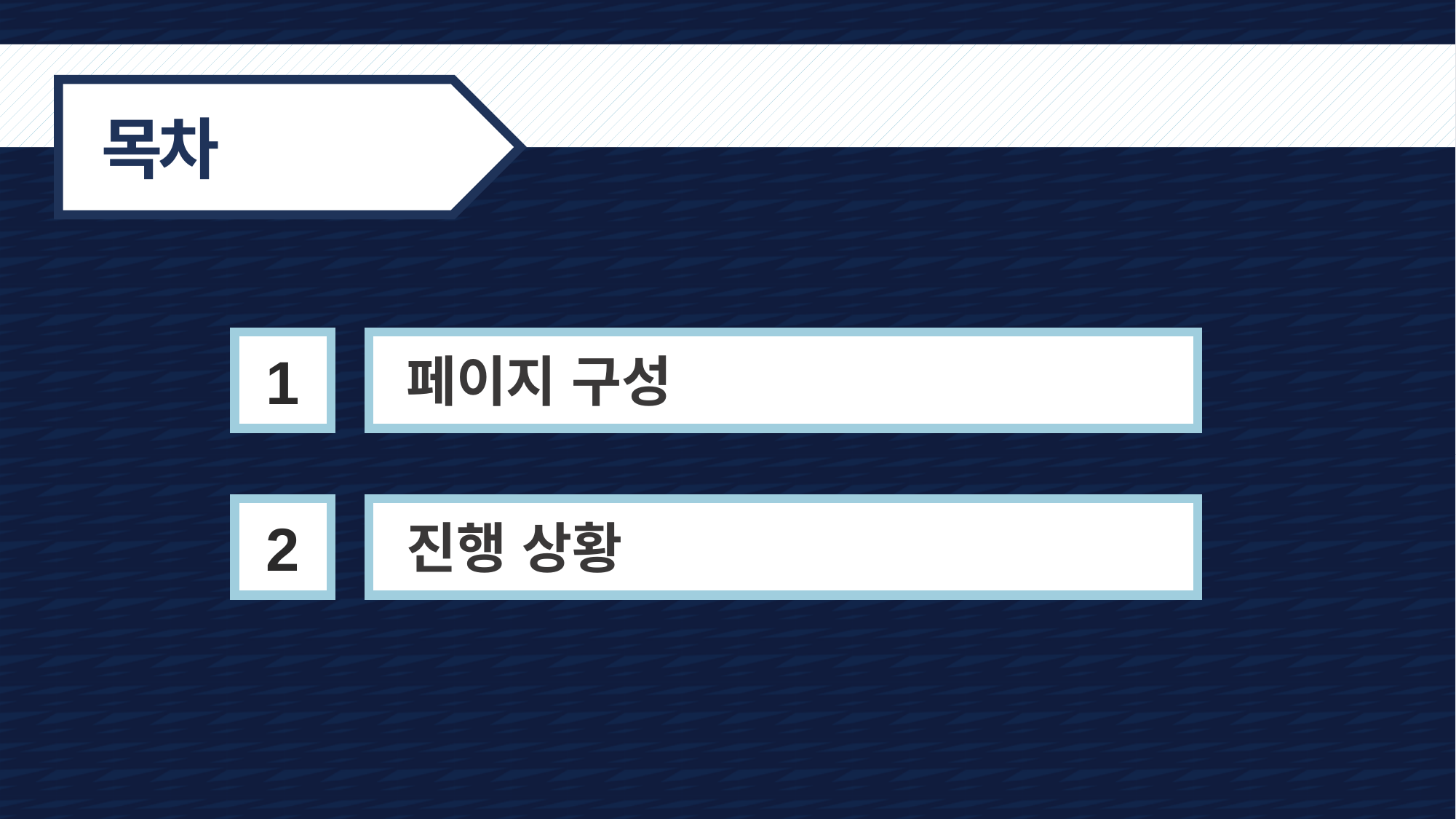

목차

1
페이지 구성

2
진행 상황